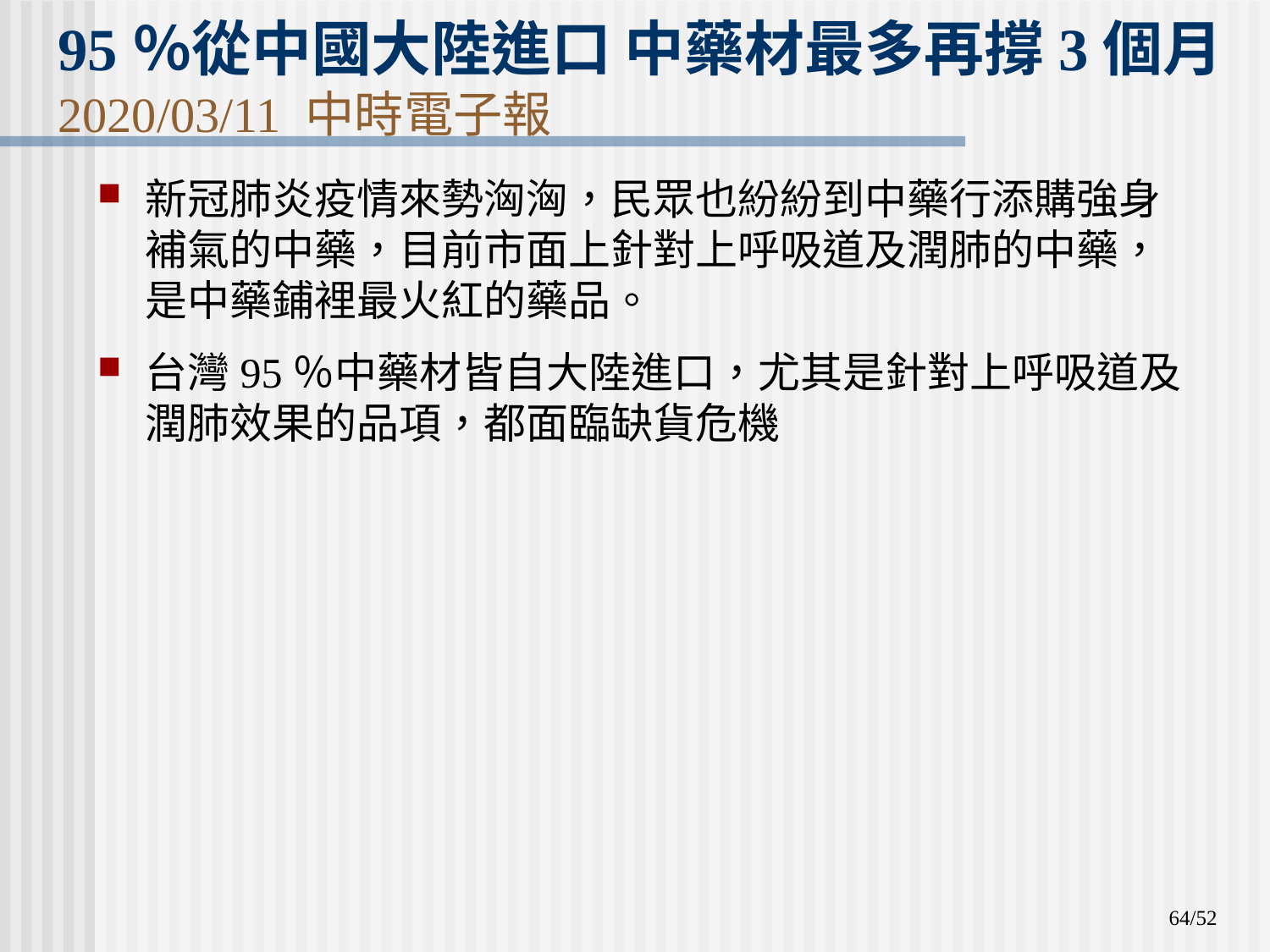

# 95％從中國大陸進口 中藥材最多再撐3個月 2020/03/11 中時電子報
新冠肺炎疫情來勢洶洶，民眾也紛紛到中藥行添購強身補氣的中藥，目前市面上針對上呼吸道及潤肺的中藥，是中藥鋪裡最火紅的藥品。
台灣95％中藥材皆自大陸進口，尤其是針對上呼吸道及潤肺效果的品項，都面臨缺貨危機